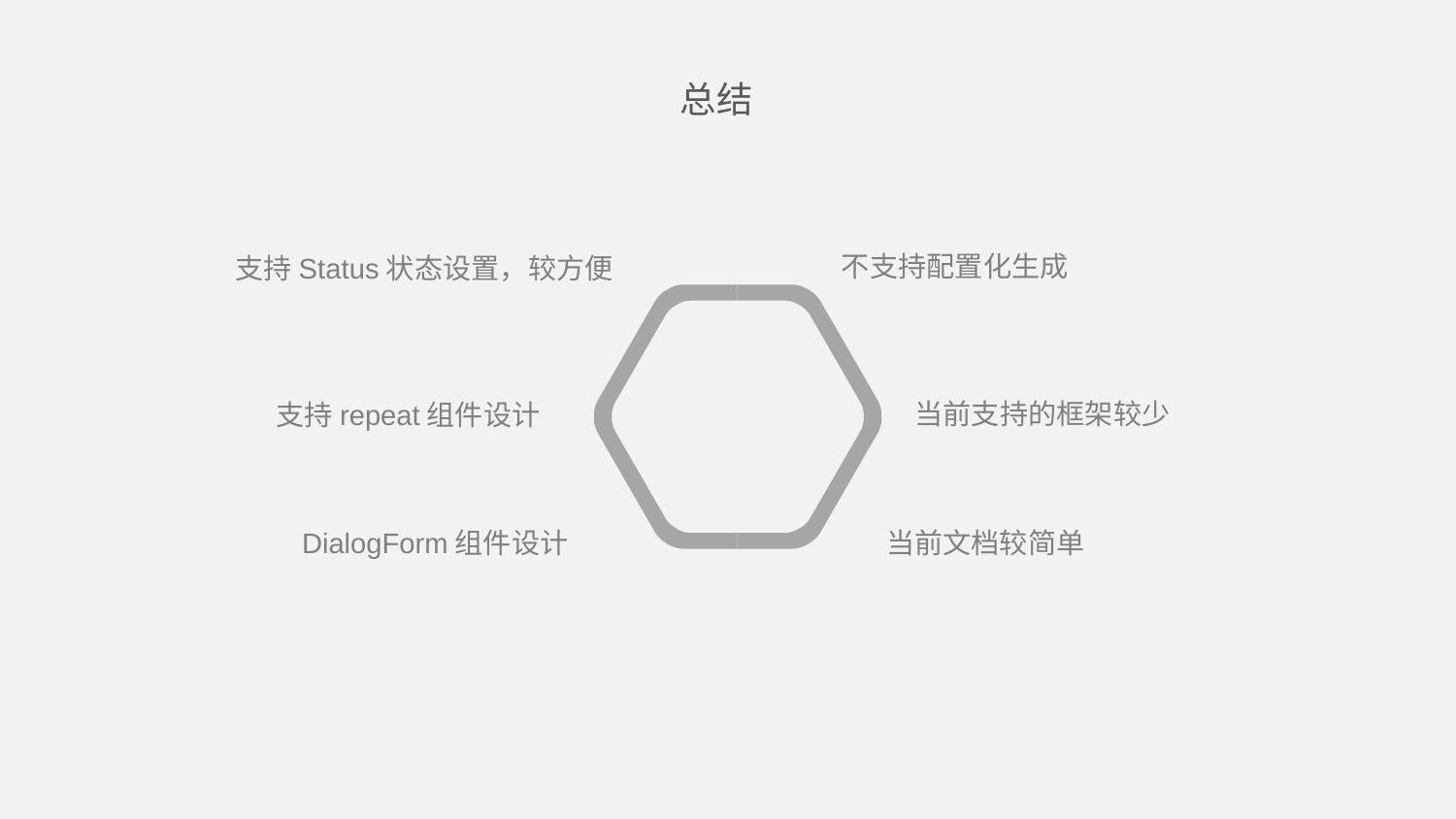

总结
不支持配置化生成
支持Status状态设置，较方便

当前支持的框架较少
支持repeat组件设计
DialogForm组件设计
当前文档较简单